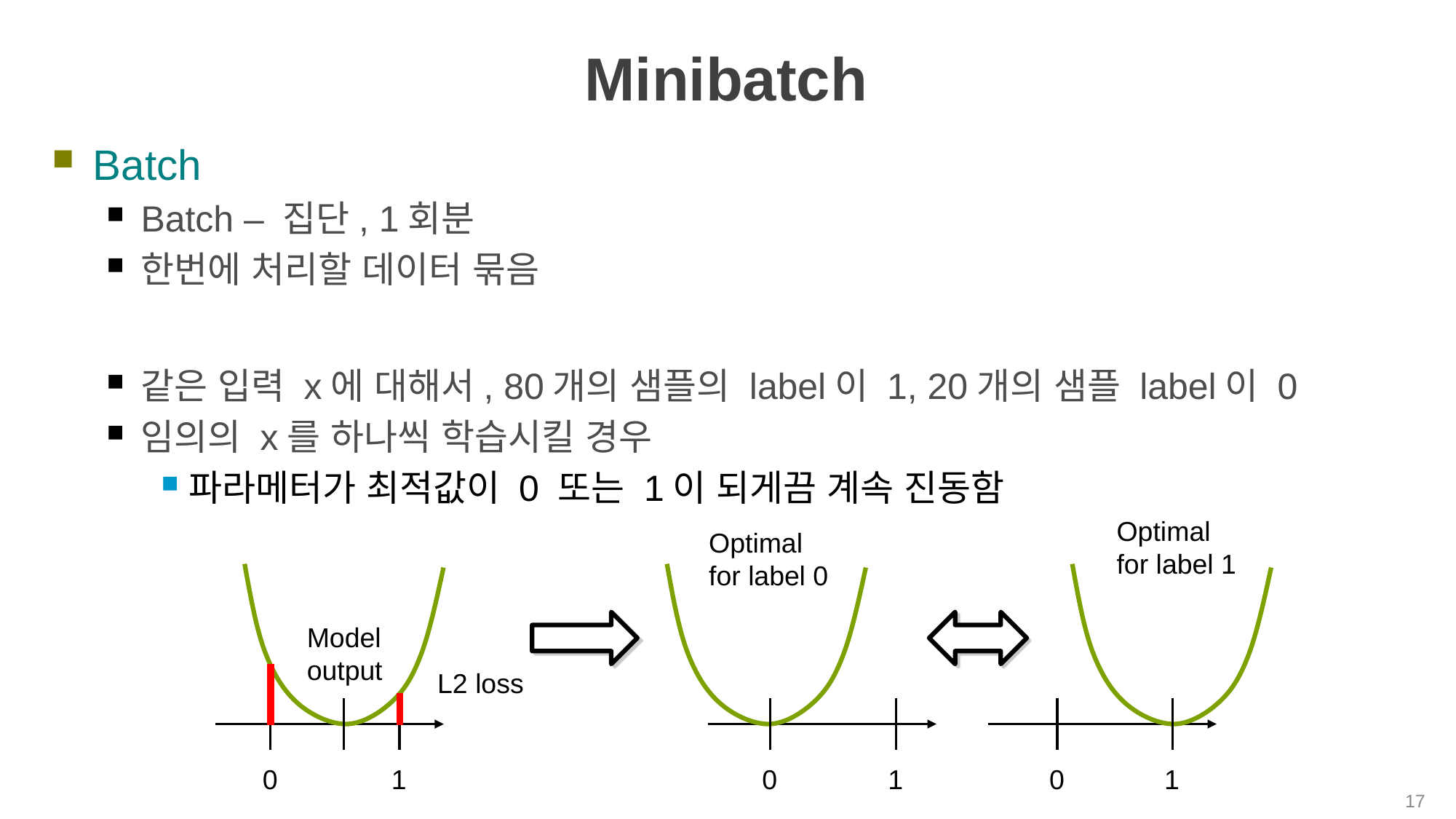

# Minibatch
Batch
Batch – 집단, 1회분
한번에 처리할 데이터 묶음

같은 입력 x에 대해서, 80개의 샘플의 label이 1, 20개의 샘플 label이 0
임의의 x를 하나씩 학습시킬 경우
파라메터가 최적값이 0 또는 1이 되게끔 계속 진동함

Optimal for label 1
Optimal for label 0

Model output
L2 loss
0
1
0
1
0
1
17